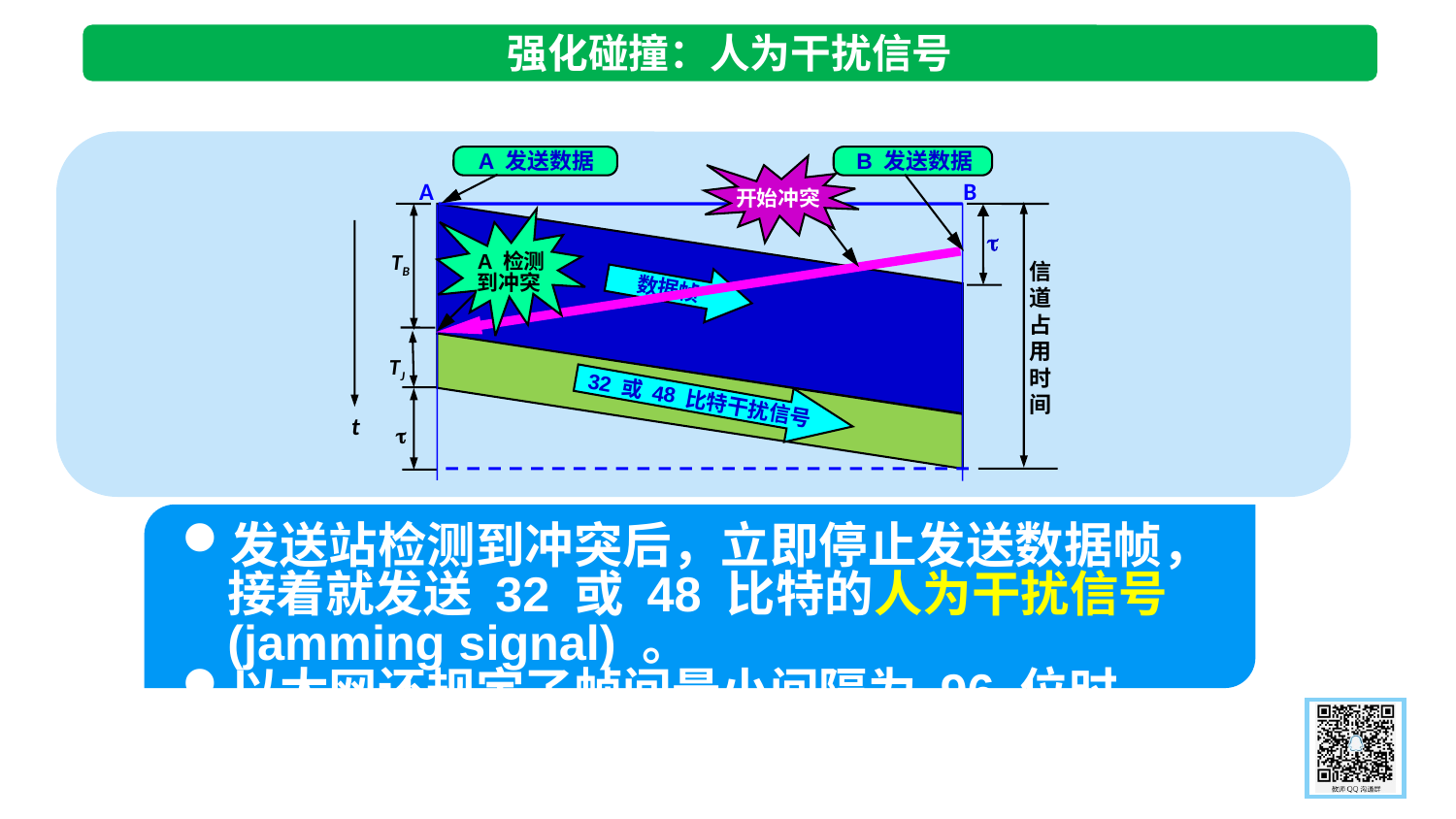

强化碰撞：人为干扰信号

B 发送数据

A 发送数据

开始冲突

A
B

数据帧

A 检测
到冲突

τ

TB
信
道
占
用
时
间

TJ

τ

32 或 48 比特干扰信号
t

发送站检测到冲突后，立即停止发送数据帧，接着就发送 32 或 48 比特的人为干扰信号 (jamming signal) 。
以太网还规定了帧间最小间隔为 96 位时。